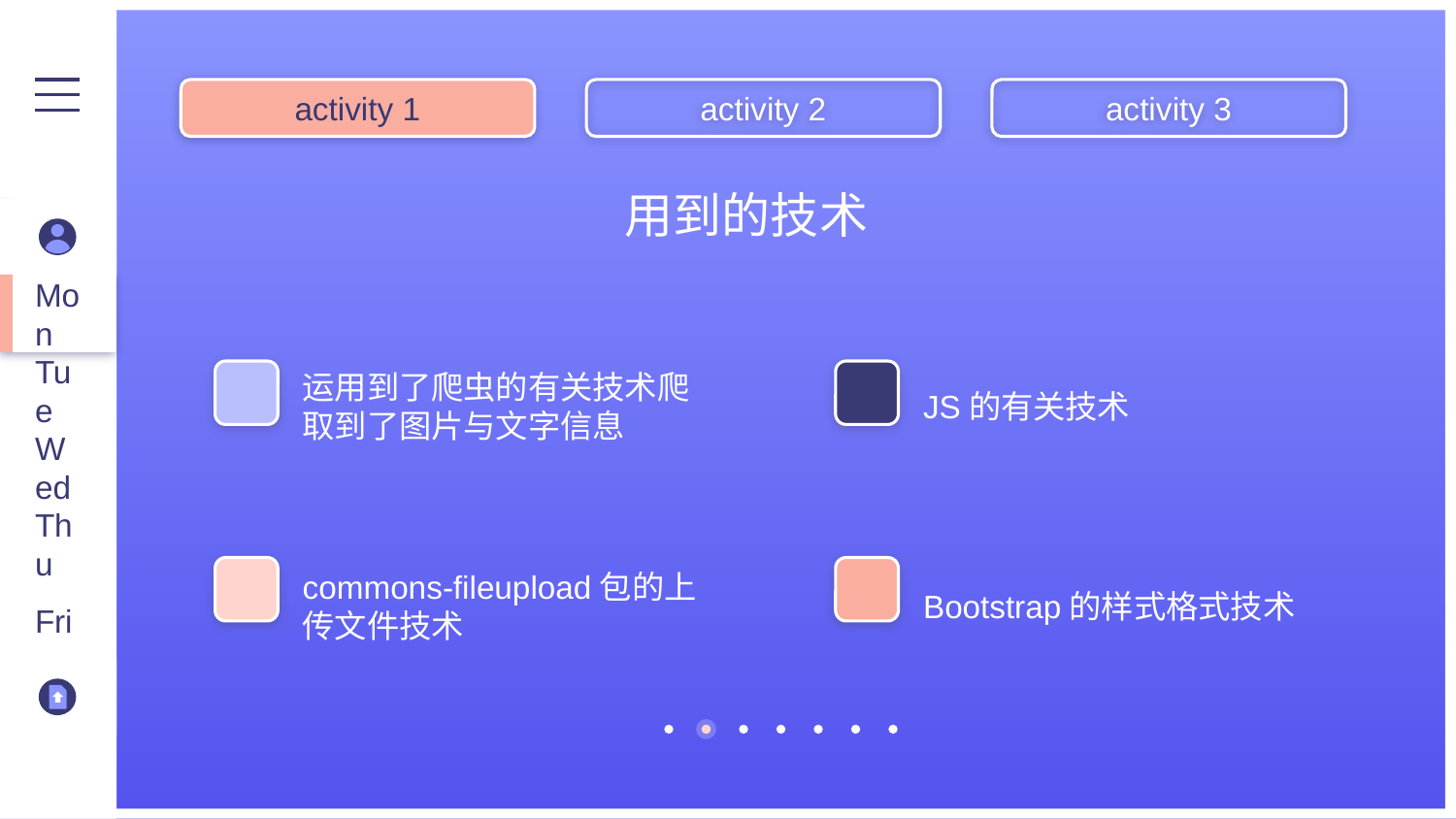

activity 1
activity 2
activity 3
# 用到的技术

Mon
运用到了爬虫的有关技术爬取到了图片与文字信息
JS的有关技术

Tue

Wed

commons-fileupload包的上传文件技术
Bootstrap的样式格式技术
Thu

Fri